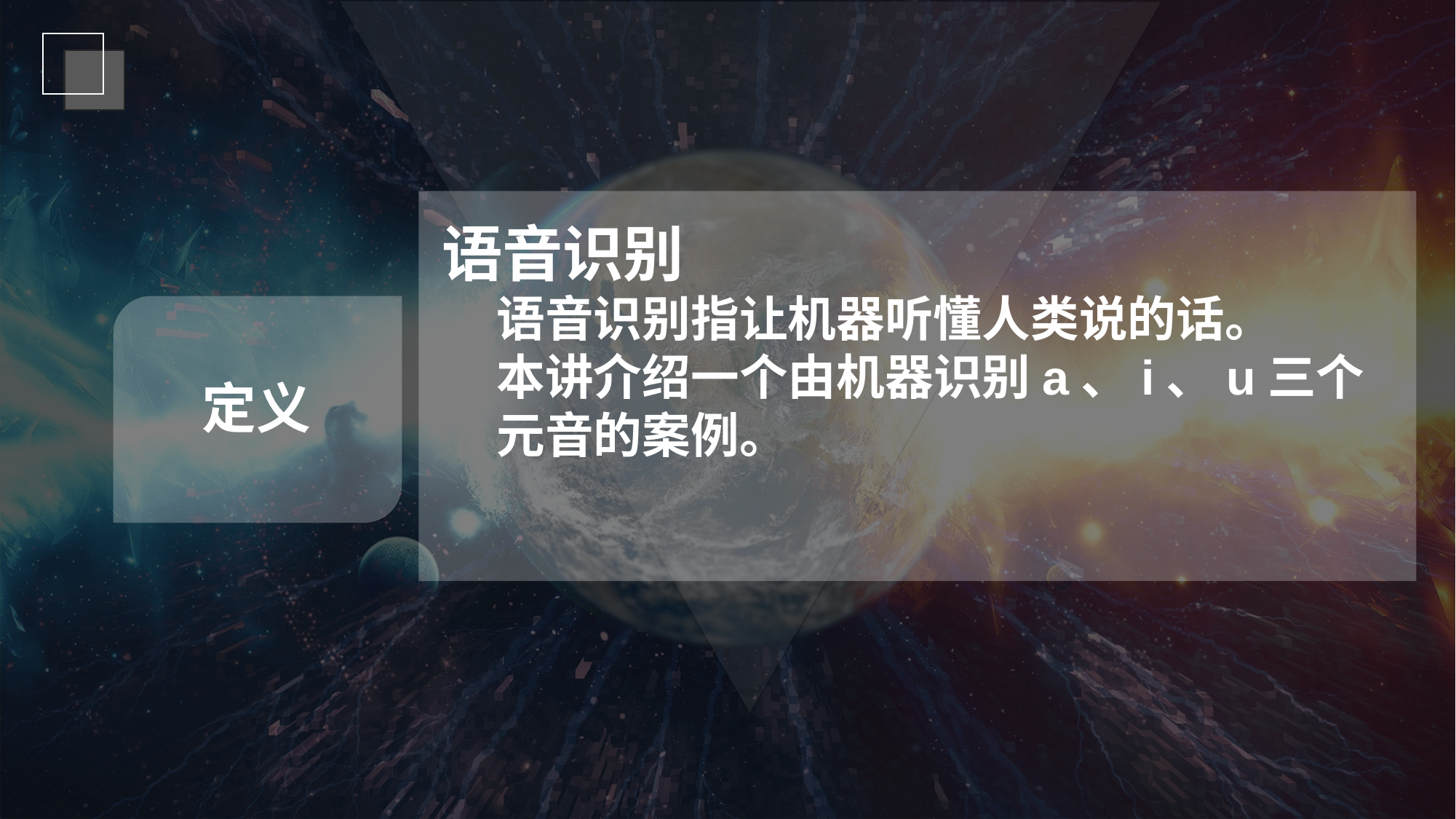

语音识别
语音识别指让机器听懂人类说的话。
本讲介绍一个由机器识别a、i、u三个元音的案例。

定义